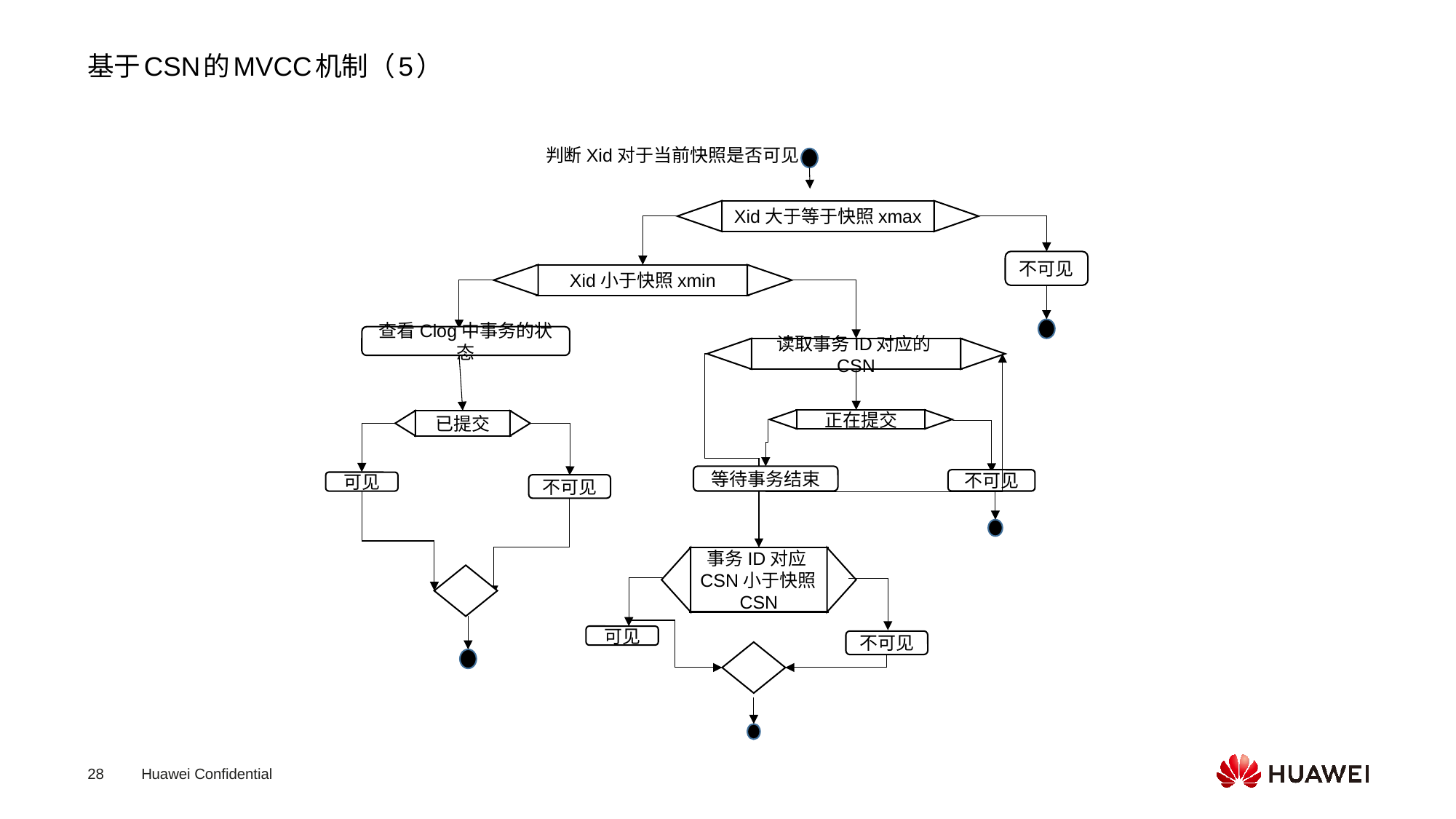

# 基于CSN的MVCC机制（5）
判断Xid对于当前快照是否可见

Xid大于等于快照xmax
不可见

Xid小于快照xmin

查看Clog中事务的状态

读取事务ID对应的CSN

正在提交

已提交
等待事务结束
不可见
可见
不可见

事务ID对应CSN小于快照CSN

可见
不可见